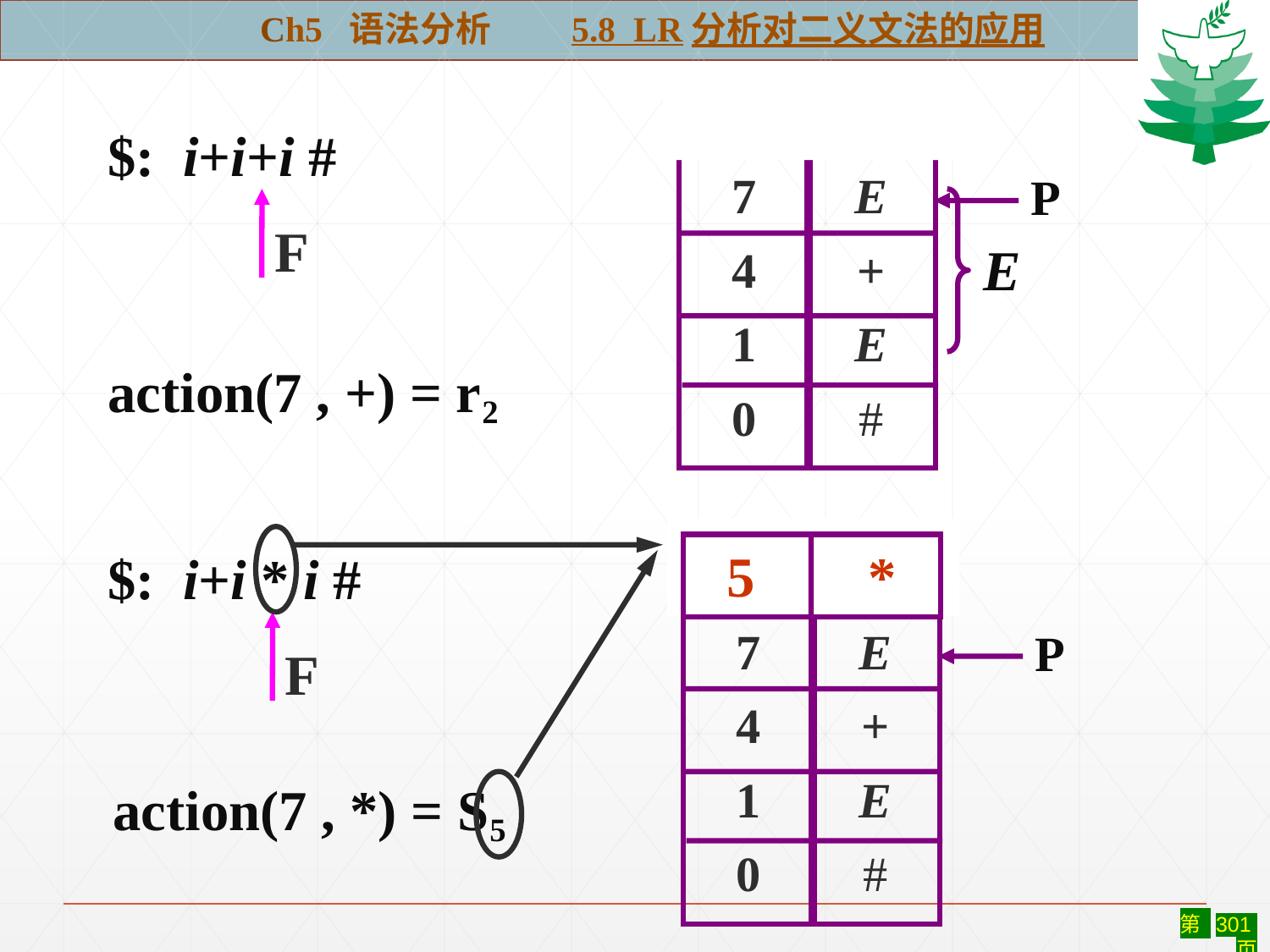

Ch5  语法分析         5.8  LR分析对二义文法的应用
#

7
4
1
0

E
+
E
#

$:  i+i+i #

F
P

E
action(7 , +) = r2

7
4
1
0

E
+
E
#

5        *
$:  i+i * i #

F
P

action(7 , *) = S5